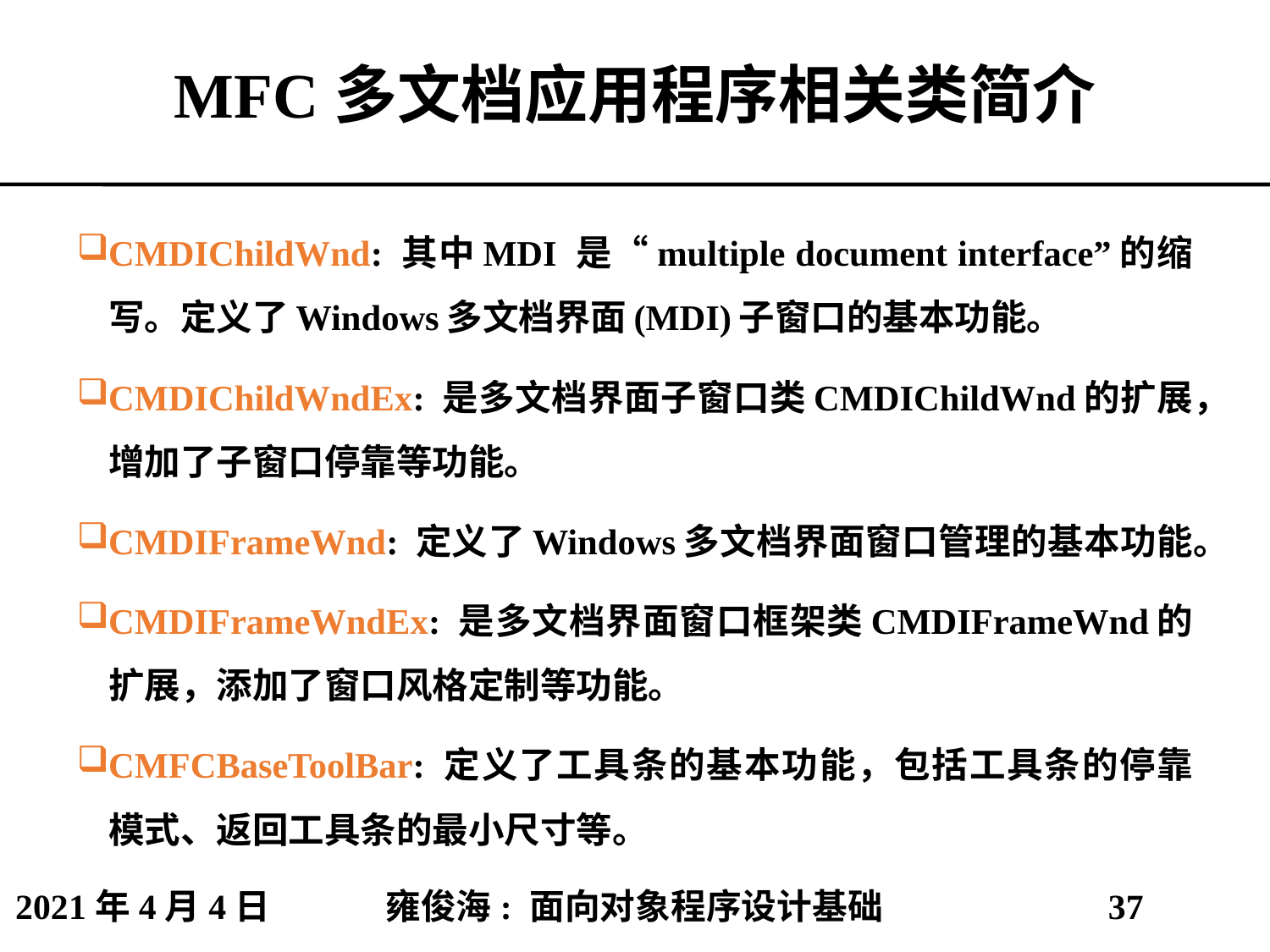

# MFC多文档应用程序相关类简介

CMDIChildWnd: 其中MDI 是“multiple document interface”的缩写。定义了Windows多文档界面(MDI)子窗口的基本功能。
CMDIChildWndEx: 是多文档界面子窗口类CMDIChildWnd的扩展，增加了子窗口停靠等功能。
CMDIFrameWnd: 定义了Windows多文档界面窗口管理的基本功能。
CMDIFrameWndEx: 是多文档界面窗口框架类CMDIFrameWnd的扩展，添加了窗口风格定制等功能。
CMFCBaseToolBar: 定义了工具条的基本功能，包括工具条的停靠模式、返回工具条的最小尺寸等。
2021年4月4日
雍俊海: 面向对象程序设计基础
37